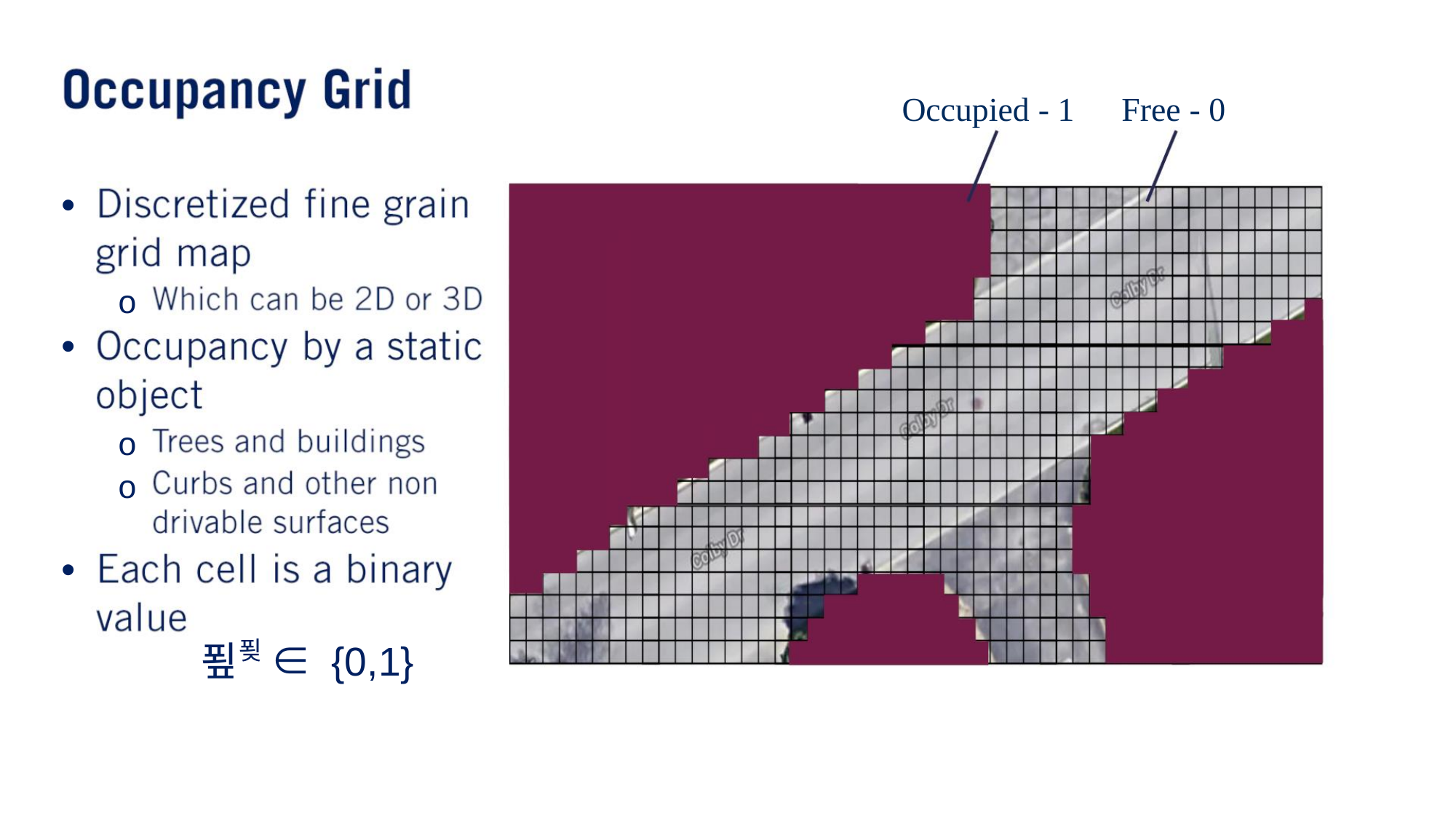

Occupied - 1 Free - 0
•
•
o
o
o
•
푚푖 ∈ {0,1}